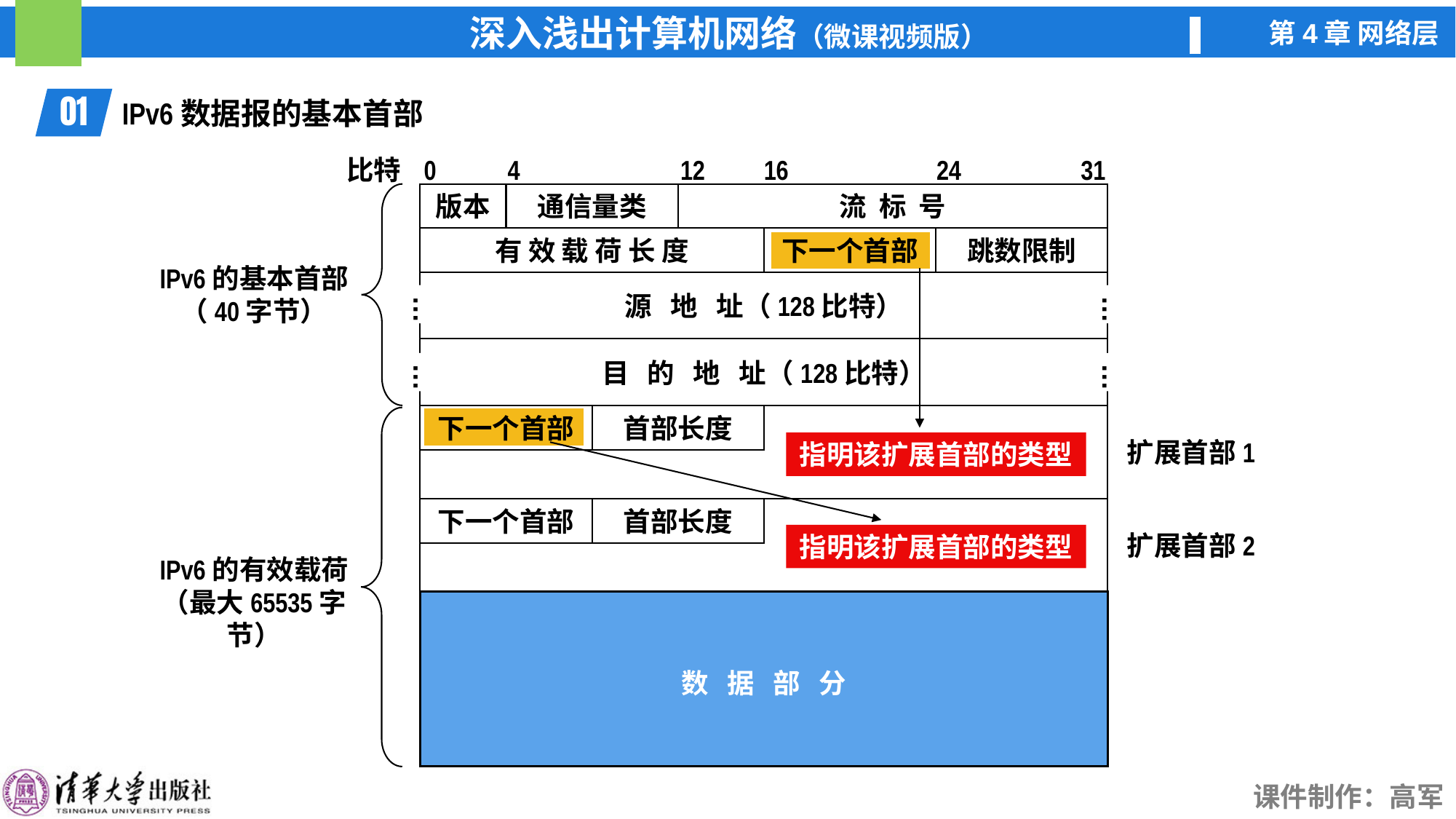

01
IPv6数据报的基本首部
比特
0
4
12
16
24
31

版本
通信量类
流  标  号
有 效 载 荷 长 度
下一个首部
跳数限制
IPv6的基本首部
（40字节）
源   地   址（128比特）
…
…
目   的   地   址（128比特）
…
…

IPv6的有效载荷
（最大65535字节）

下一个首部

首部长度
扩展首部1
下一个首部

首部长度
扩展首部2

指明该扩展首部的类型
指明该扩展首部的类型

数   据   部   分